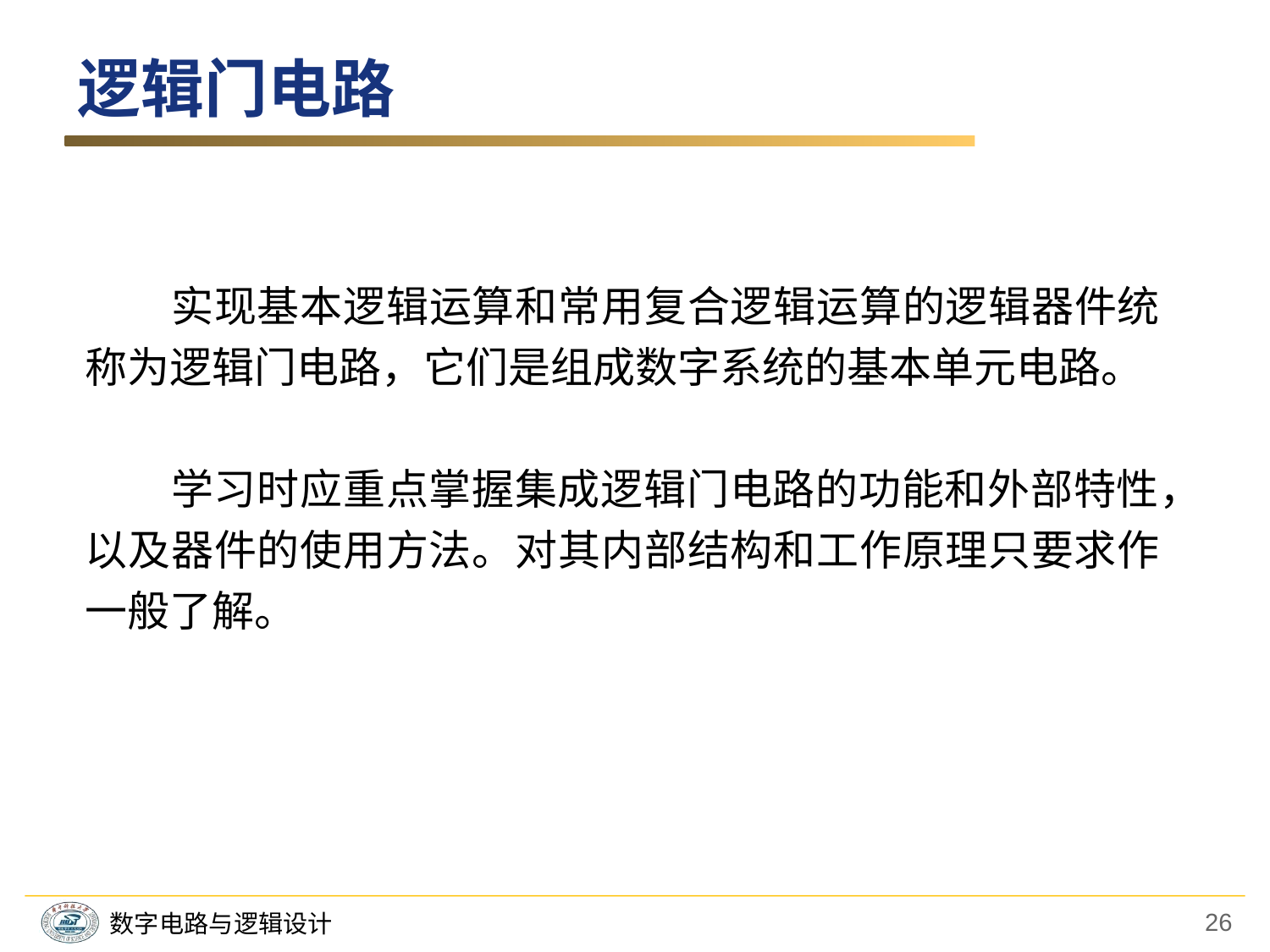

# 逻辑门电路
　　实现基本逻辑运算和常用复合逻辑运算的逻辑器件统称为逻辑门电路，它们是组成数字系统的基本单元电路。

　　学习时应重点掌握集成逻辑门电路的功能和外部特性，以及器件的使用方法。对其内部结构和工作原理只要求作一般了解。
26
数字电路与逻辑设计